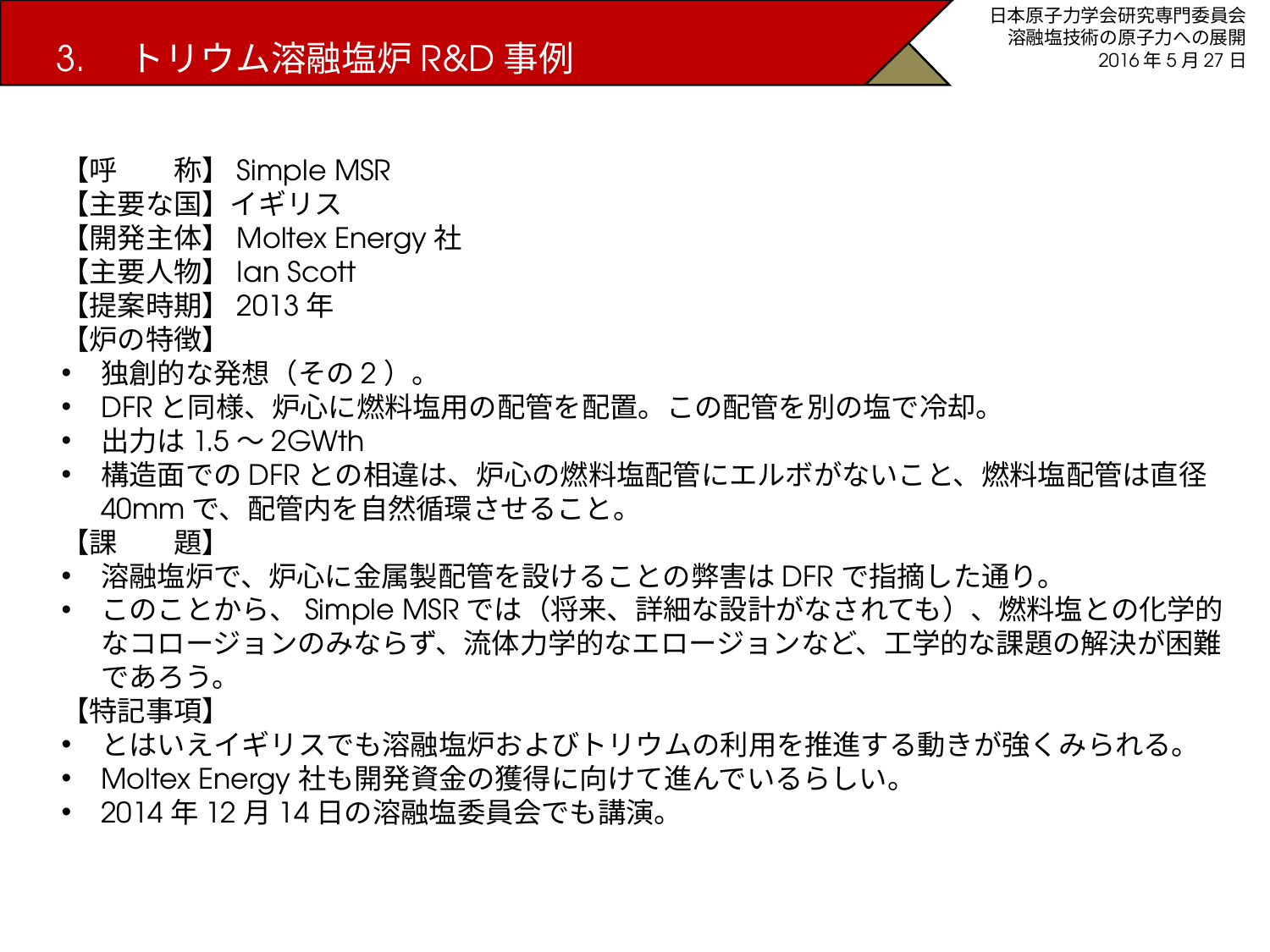

3.　トリウム溶融塩炉R&D事例
日本原子力学会研究専門委員会
溶融塩技術の原子力への展開
2016年5月27日

【呼　　称】Simple MSR
【主要な国】イギリス
【開発主体】Moltex Energy社
【主要人物】Ian Scott
【提案時期】2013年
【炉の特徴】
独創的な発想（その2）。
DFRと同様、炉心に燃料塩用の配管を配置。この配管を別の塩で冷却。
出力は1.5～2GWth
構造面でのDFRとの相違は、炉心の燃料塩配管にエルボがないこと、燃料塩配管は直径40mmで、配管内を自然循環させること。
【課　　題】
溶融塩炉で、炉心に金属製配管を設けることの弊害はDFRで指摘した通り。
このことから、Simple MSRでは（将来、詳細な設計がなされても）、燃料塩との化学的なコロージョンのみならず、流体力学的なエロージョンなど、工学的な課題の解決が困難であろう。
【特記事項】
とはいえイギリスでも溶融塩炉およびトリウムの利用を推進する動きが強くみられる。
Moltex Energy社も開発資金の獲得に向けて進んでいるらしい。
2014年12月14日の溶融塩委員会でも講演。